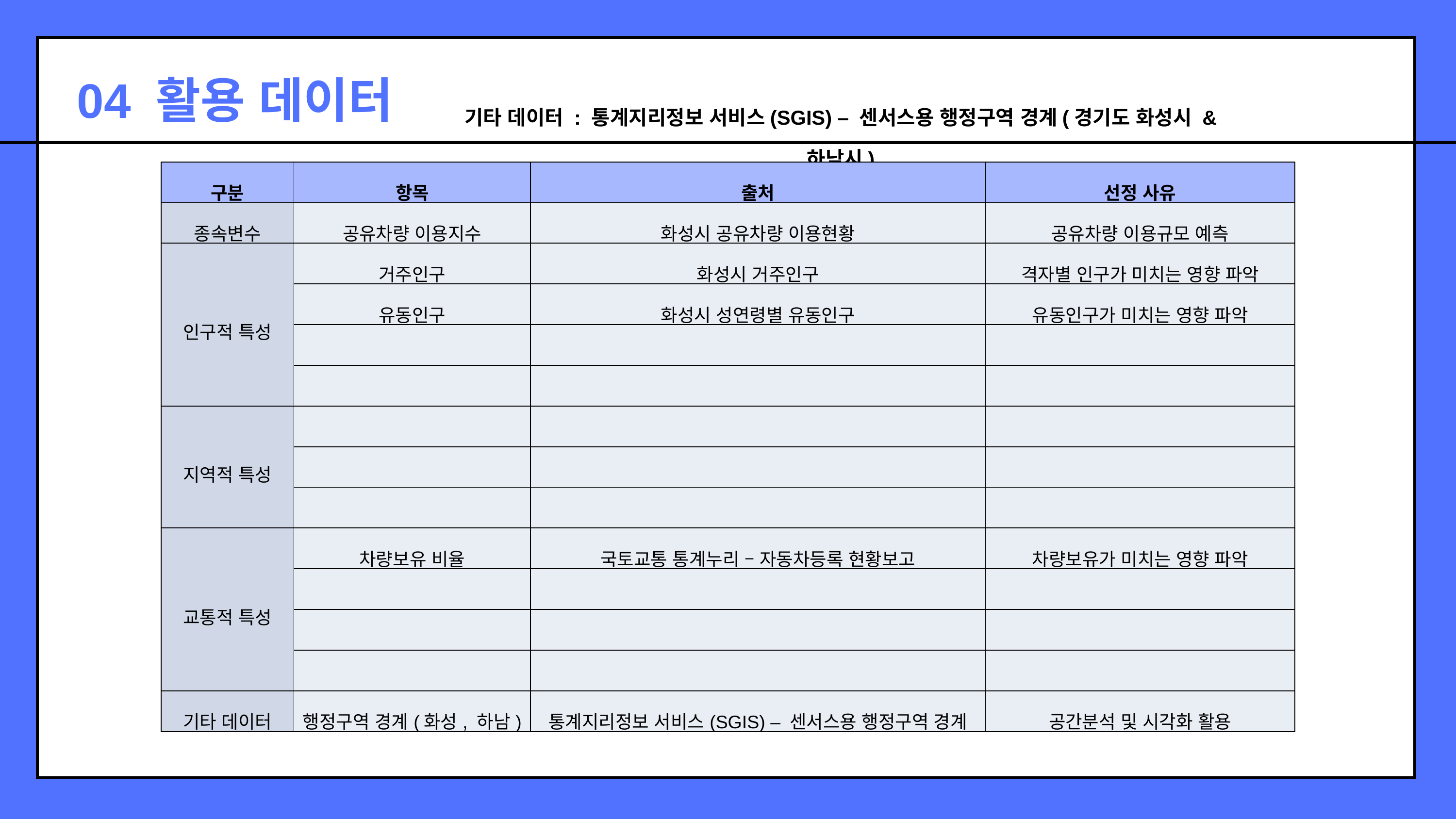

04 활용 데이터
기타 데이터 : 통계지리정보 서비스(SGIS) – 센서스용 행정구역 경계(경기도 화성시 & 하남시)

| 구분 | 항목 | 출처 | 선정 사유 |
| --- | --- | --- | --- |
| 종속변수 | 공유차량 이용지수 | 화성시 공유차량 이용현황 | 공유차량 이용규모 예측 |
| 인구적 특성 | 거주인구 | 화성시 거주인구 | 격자별 인구가 미치는 영향 파악 |
|  | 유동인구 | 화성시 성연령별 유동인구 | 유동인구가 미치는 영향 파악 |
|  |  |  |  |
|  |  |  |  |
| 지역적 특성 |  |  |  |
|  |  |  |  |
|  |  |  |  |
| 교통적 특성 | 차량보유 비율 | 국토교통 통계누리 – 자동차등록 현황보고 | 차량보유가 미치는 영향 파악 |
|  |  |  |  |
|  |  |  |  |
|  |  |  |  |
| 기타 데이터 | 행정구역 경계(화성, 하남) | 통계지리정보 서비스(SGIS) – 센서스용 행정구역 경계 | 공간분석 및 시각화 활용 |